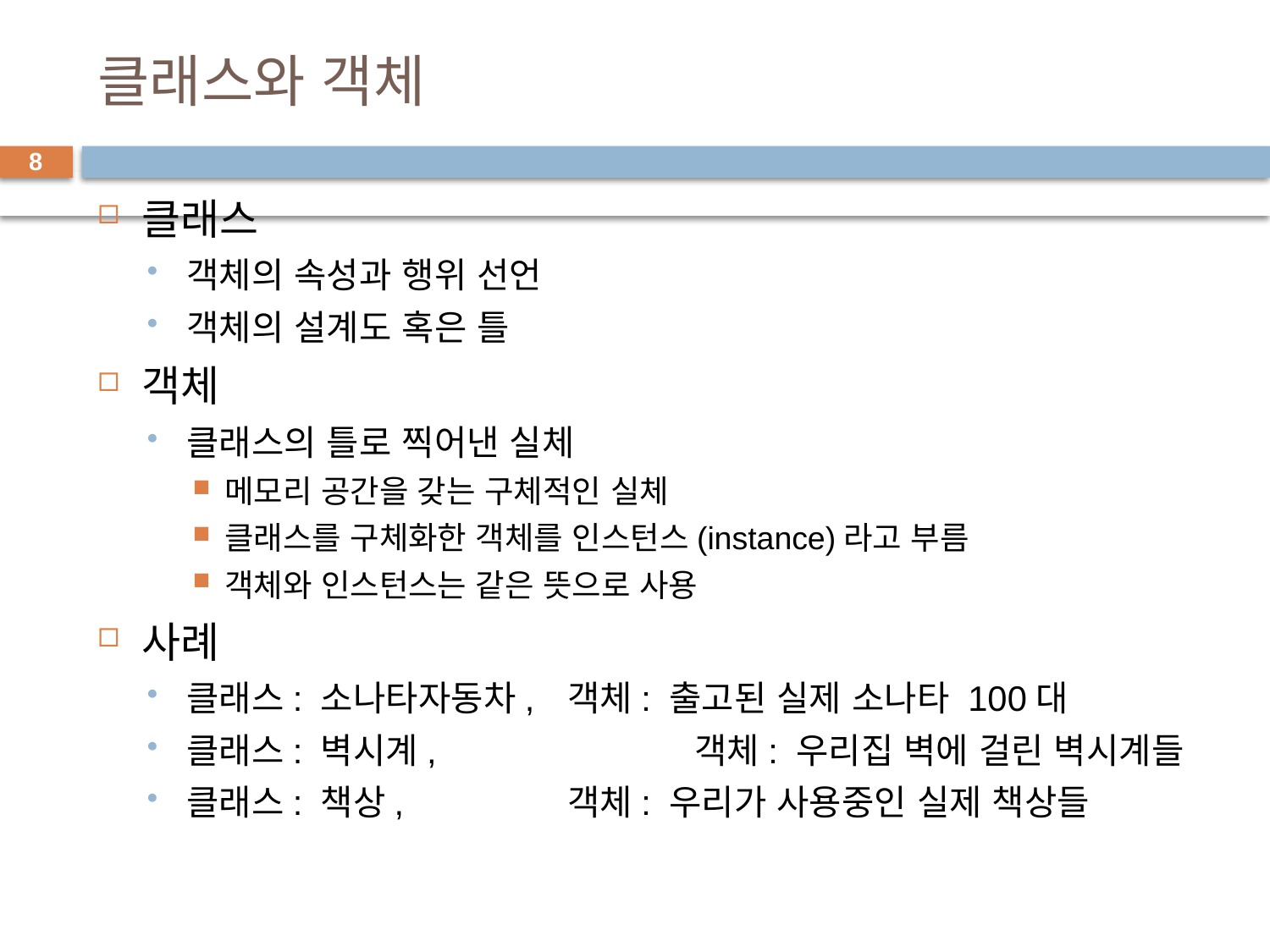

# 클래스와 객체
8
클래스
객체의 속성과 행위 선언
객체의 설계도 혹은 틀
객체
클래스의 틀로 찍어낸 실체
메모리 공간을 갖는 구체적인 실체
클래스를 구체화한 객체를 인스턴스(instance)라고 부름
객체와 인스턴스는 같은 뜻으로 사용
사례
클래스: 소나타자동차, 	객체: 출고된 실제 소나타 100대
클래스: 벽시계, 		객체: 우리집 벽에 걸린 벽시계들
클래스: 책상, 		객체: 우리가 사용중인 실제 책상들